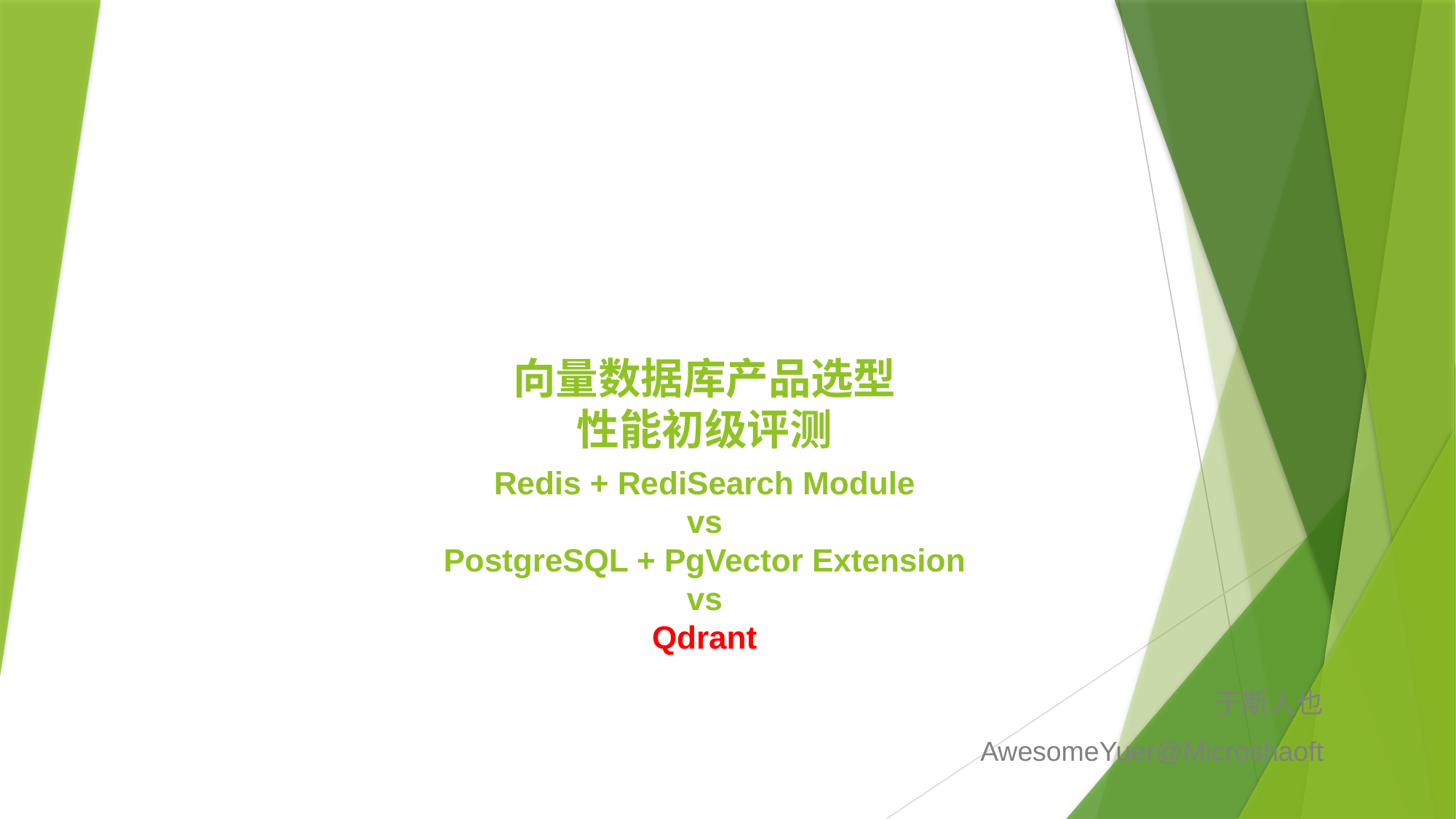

# 向量数据库产品选型 性能初级评测 Redis + RediSearch Module vs PostgreSQL + PgVector Extension vs Qdrant
于斯人也
AwesomeYuer@Microshaoft